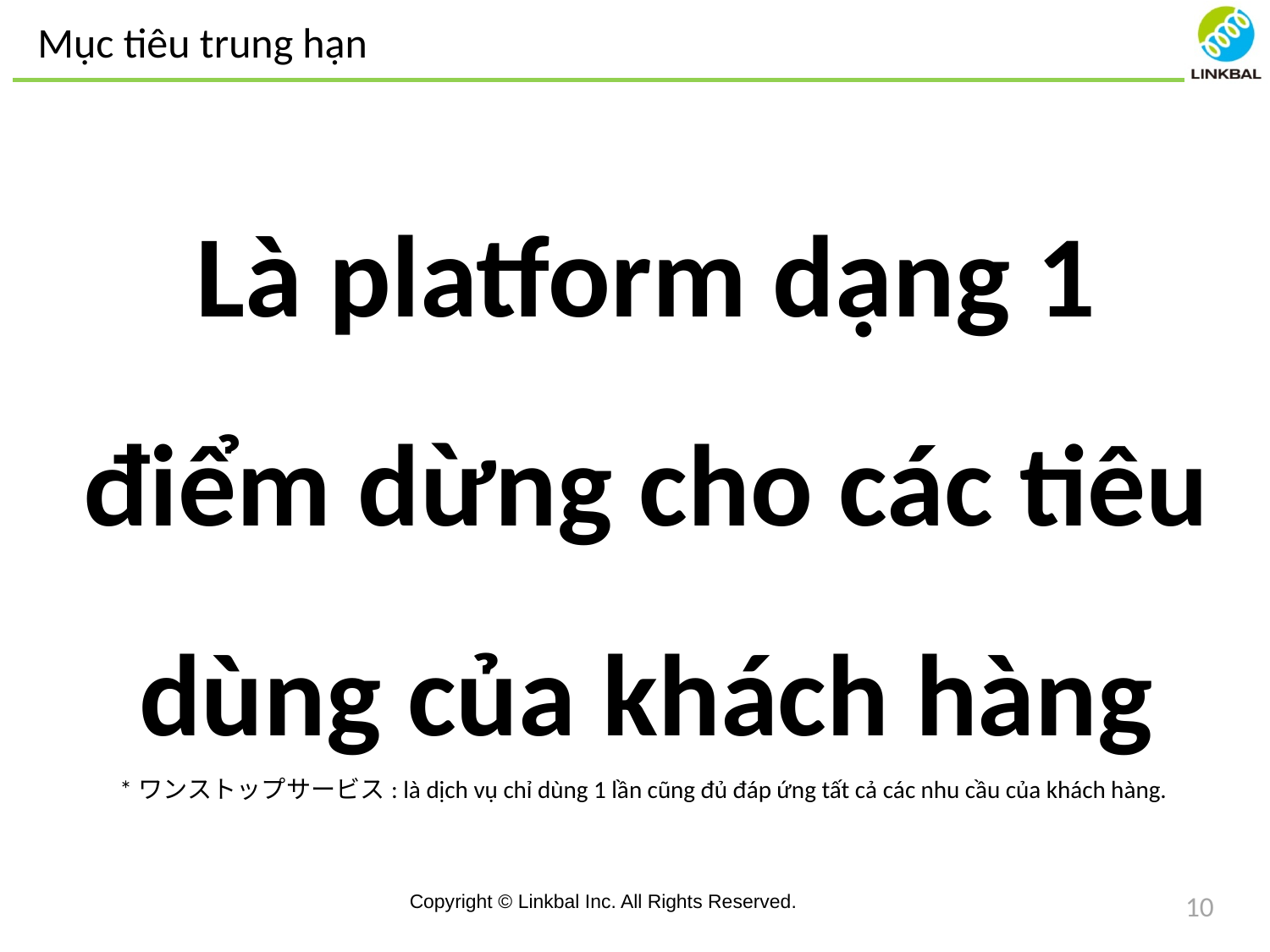

Mục tiêu trung hạn
Là platform dạng 1 điểm dừng cho các tiêu dùng của khách hàng
*ワンストップサービス: là dịch vụ chỉ dùng 1 lần cũng đủ đáp ứng tất cả các nhu cầu của khách hàng.
Copyright © Linkbal Inc. All Rights Reserved.